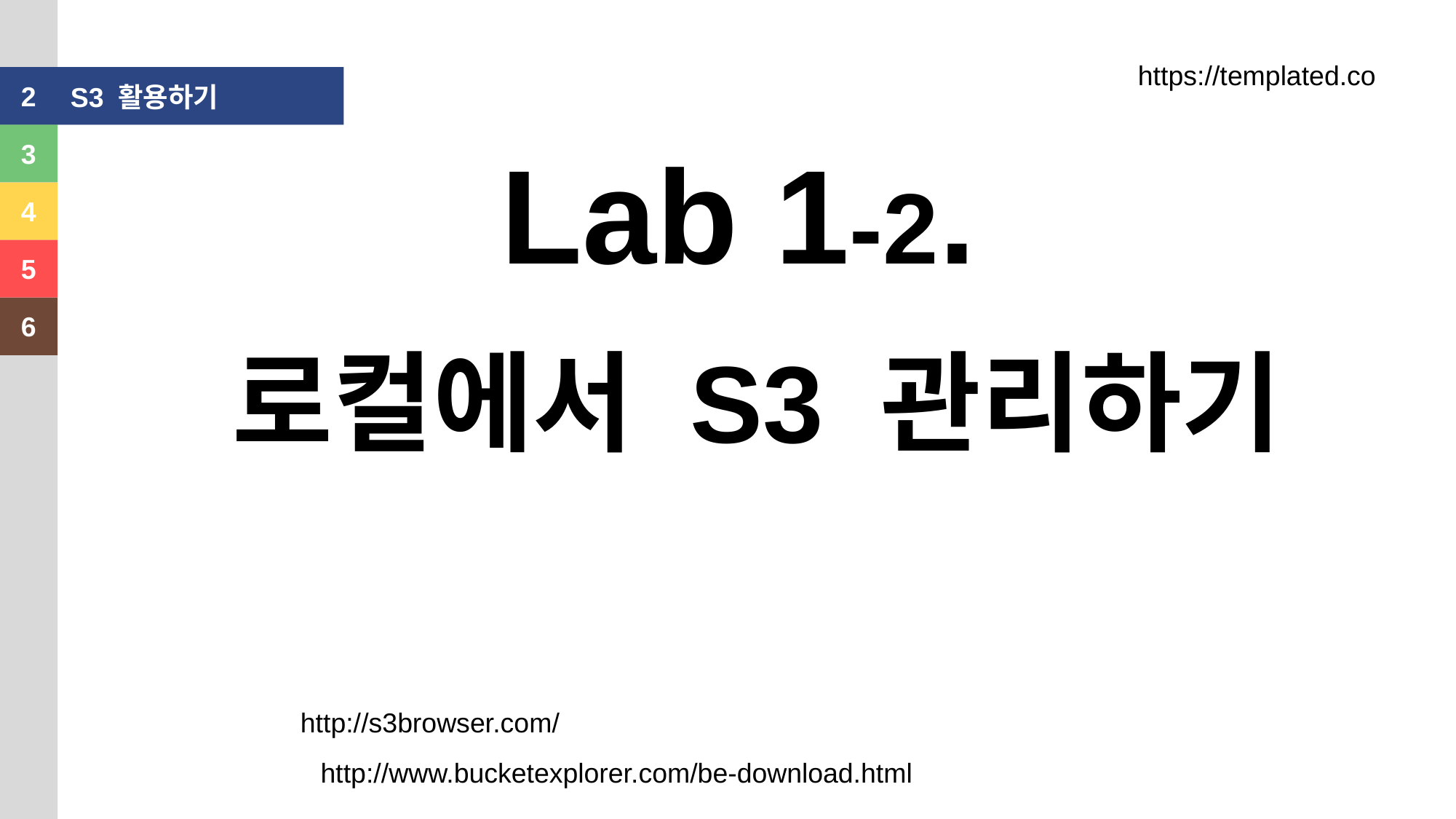

https://templated.co

2
1
S3 활용하기

3
Lab 1-2.

로컬에서 S3 관리하기

4

5

6
http://s3browser.com/
http://www.bucketexplorer.com/be-download.html